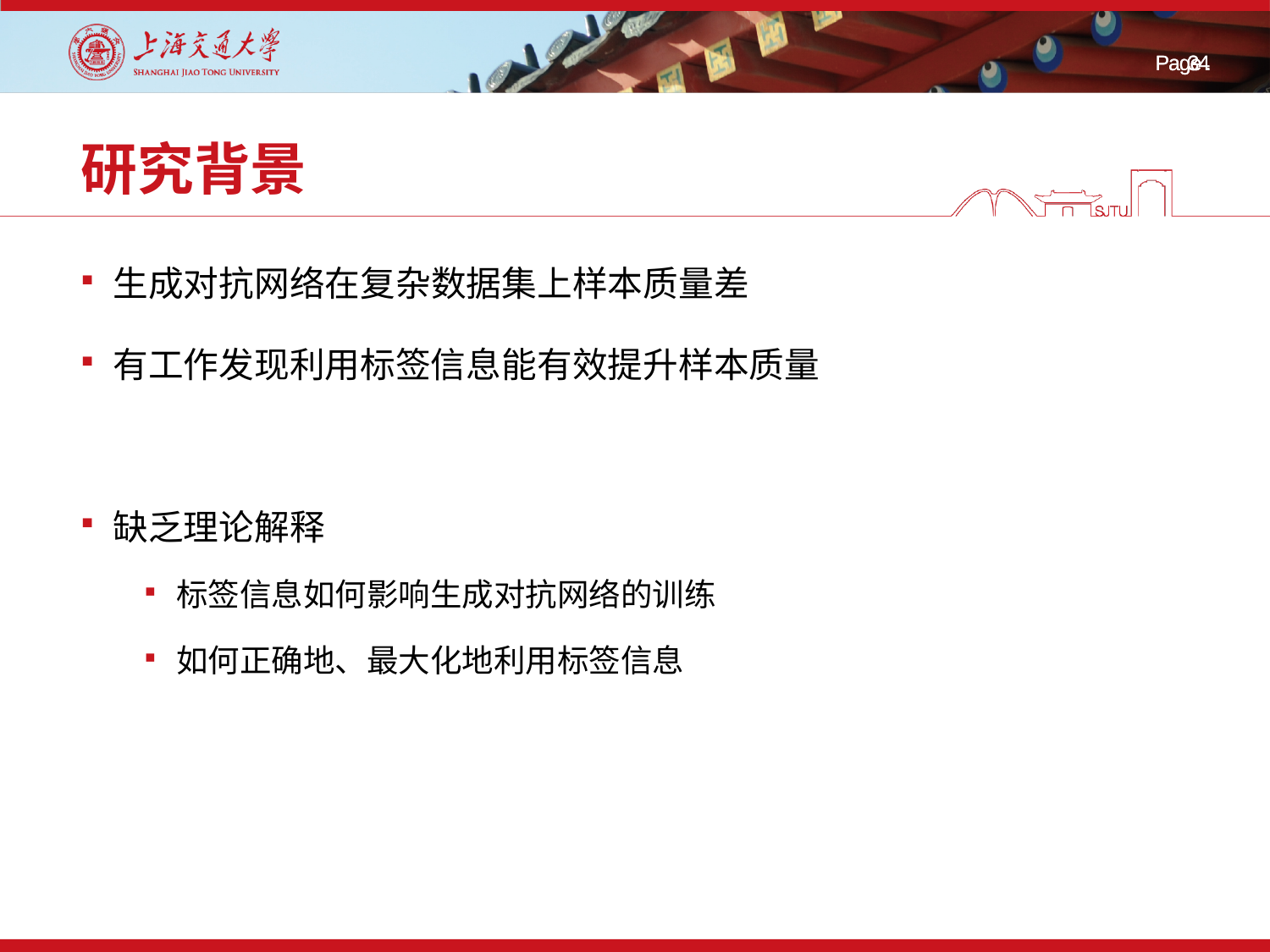

# 研究背景
生成对抗网络在复杂数据集上样本质量差
有工作发现利用标签信息能有效提升样本质量

缺乏理论解释
标签信息如何影响生成对抗网络的训练
如何正确地、最大化地利用标签信息